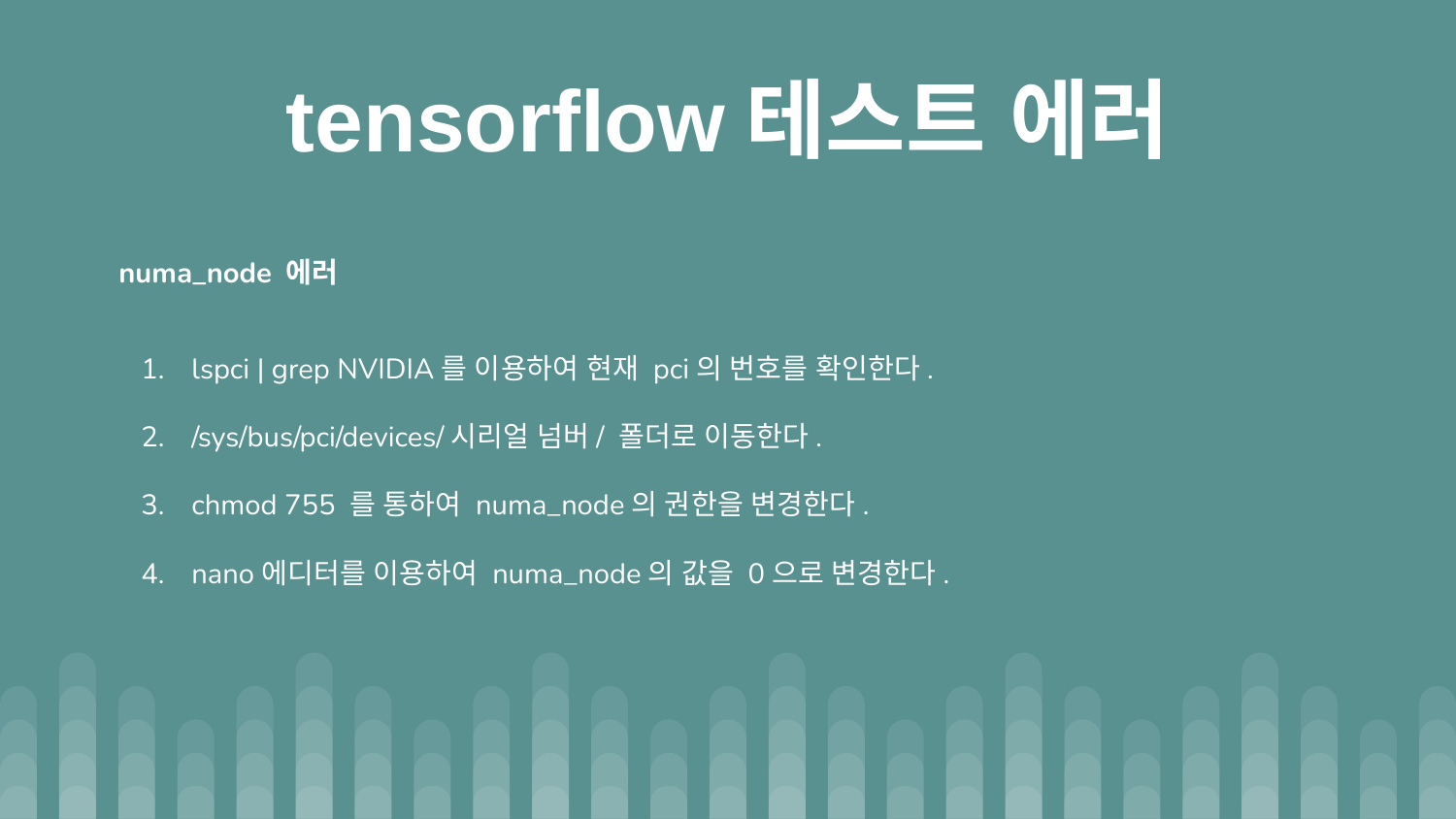

# tensorflow테스트 에러
numa_node 에러
lspci | grep NVIDIA를 이용하여 현재 pci의 번호를 확인한다.
/sys/bus/pci/devices/시리얼 넘버/ 폴더로 이동한다.
chmod 755 를 통하여 numa_node의 권한을 변경한다.
nano에디터를 이용하여 numa_node의 값을 0으로 변경한다.